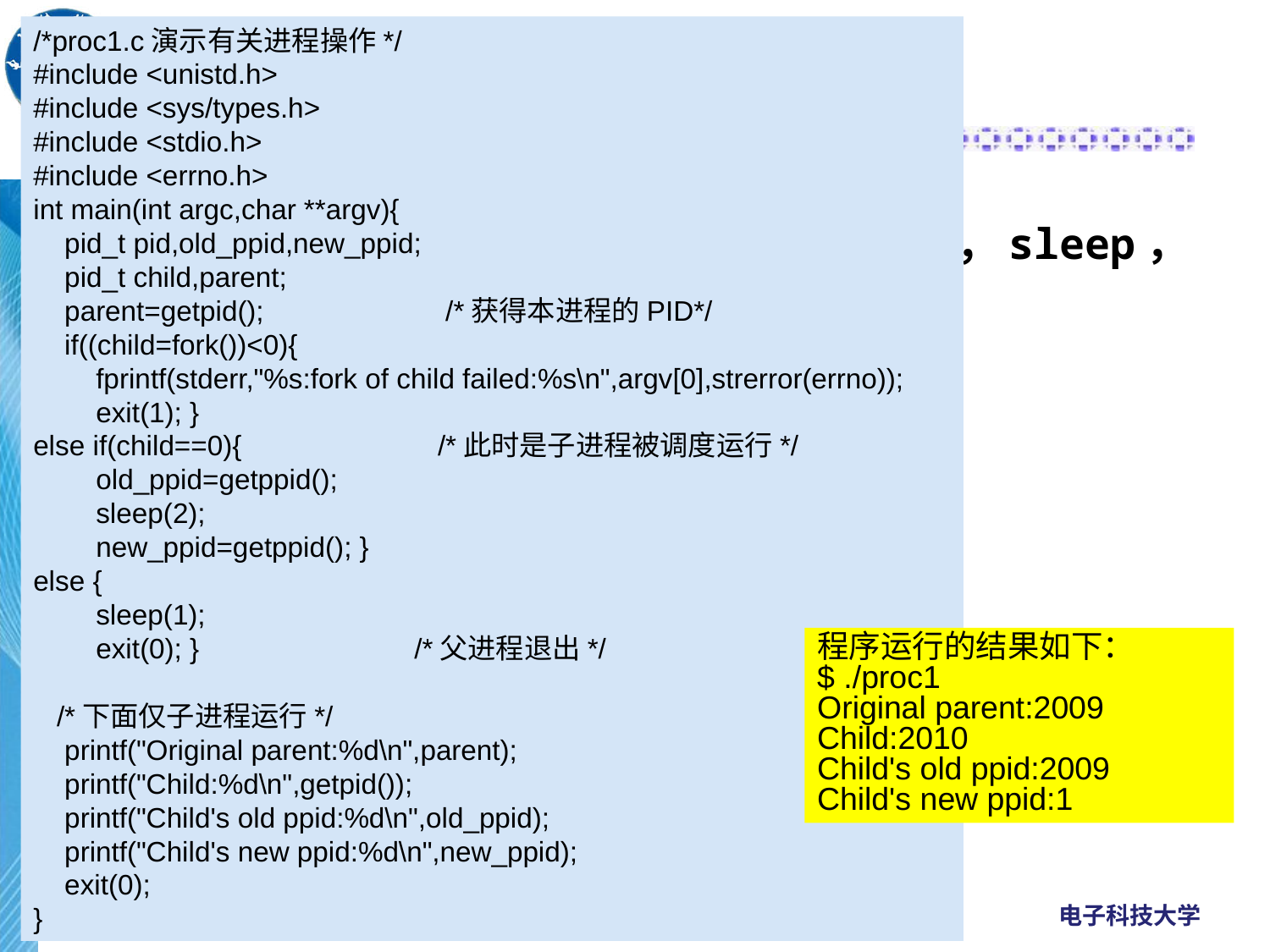

/*proc1.c演示有关进程操作*/
#include <unistd.h>
#include <sys/types.h>
#include <stdio.h>
#include <errno.h>
int main(int argc,char **argv){
    pid_t pid,old_ppid,new_ppid;
    pid_t child,parent;
    parent=getpid();          	    /*获得本进程的PID*/
    if((child=fork())<0){
        fprintf(stderr,"%s:fork of child failed:%s\n",argv[0],strerror(errno));
        exit(1); }
else if(child==0){       	   /*此时是子进程被调度运行*/
        old_ppid=getppid();
        sleep(2);
        new_ppid=getppid(); }
else {
        sleep(1);
        exit(0); }               	/*父进程退出*/

   /*下面仅子进程运行*/
    printf("Original parent:%d\n",parent);
    printf("Child:%d\n",getpid());
    printf("Child's old ppid:%d\n",old_ppid);
    printf("Child's new ppid:%d\n",new_ppid);
    exit(0);
}
系统调用的格式和功能
  常用的有关进程管理的系统调用有：
fork，exec，wait，exit，getpid，sleep，nice等
应用示例
程序运行的结果如下：
$ ./proc1
Original parent:2009
Child:2010
Child's old ppid:2009
Child's new ppid:1